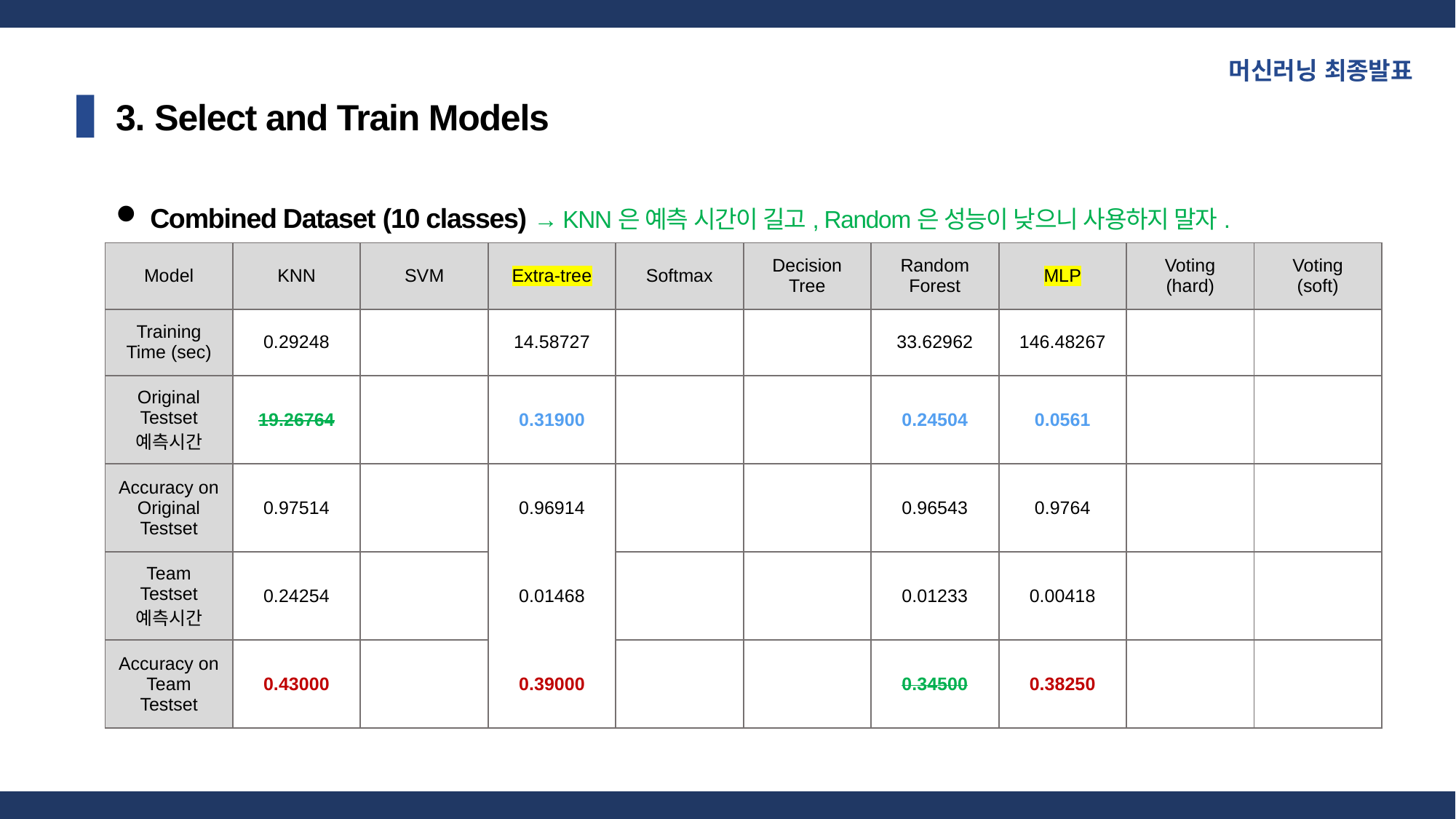

머신러닝 최종발표
3. Select and Train Models

Combined Dataset (10 classes) → KNN은 예측 시간이 길고, Random은 성능이 낮으니 사용하지 말자.
| Model | KNN | SVM | Extra-tree | Softmax | Decision Tree | Random Forest | MLP | Voting (hard) | Voting (soft) |
| --- | --- | --- | --- | --- | --- | --- | --- | --- | --- |
| Training Time (sec) | 0.29248 |  | 14.58727 |  |  | 33.62962 | 146.48267 |  |  |
| Original Testset 예측시간 | 19.26764 |  | 0.31900 |  |  | 0.24504 | 0.0561 |  |  |
| Accuracy on Original Testset | 0.97514 |  | 0.96914 |  |  | 0.96543 | 0.9764 |  |  |
| Team Testset 예측시간 | 0.24254 |  | 0.01468 |  |  | 0.01233 | 0.00418 |  |  |
| Accuracy on Team Testset | 0.43000 |  | 0.39000 |  |  | 0.34500 | 0.38250 |  |  |